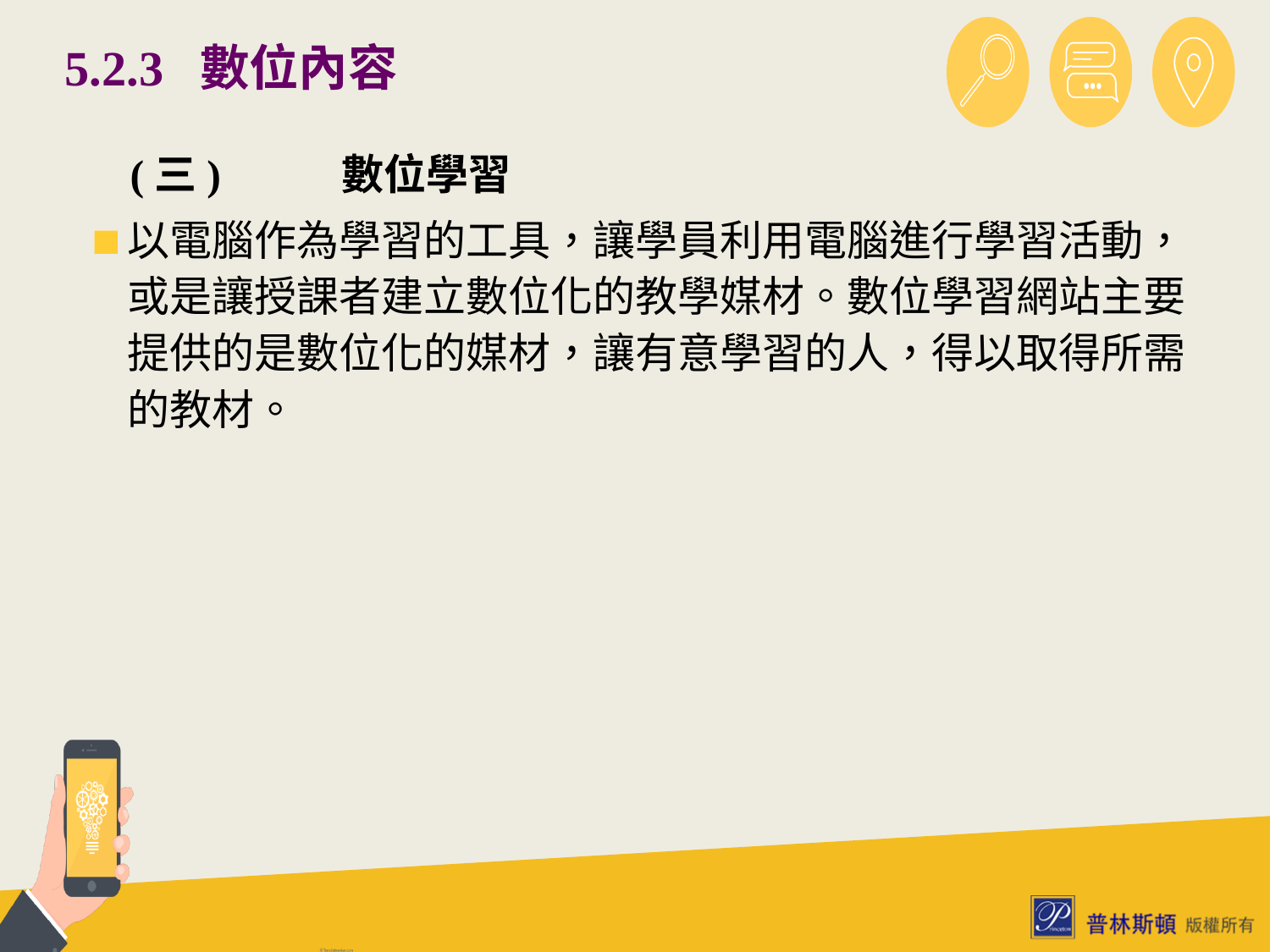

# 5.2.3  數位內容
    (三)	數位學習
以電腦作為學習的工具，讓學員利用電腦進行學習活動，或是讓授課者建立數位化的教學媒材。數位學習網站主要提供的是數位化的媒材，讓有意學習的人，得以取得所需的教材。